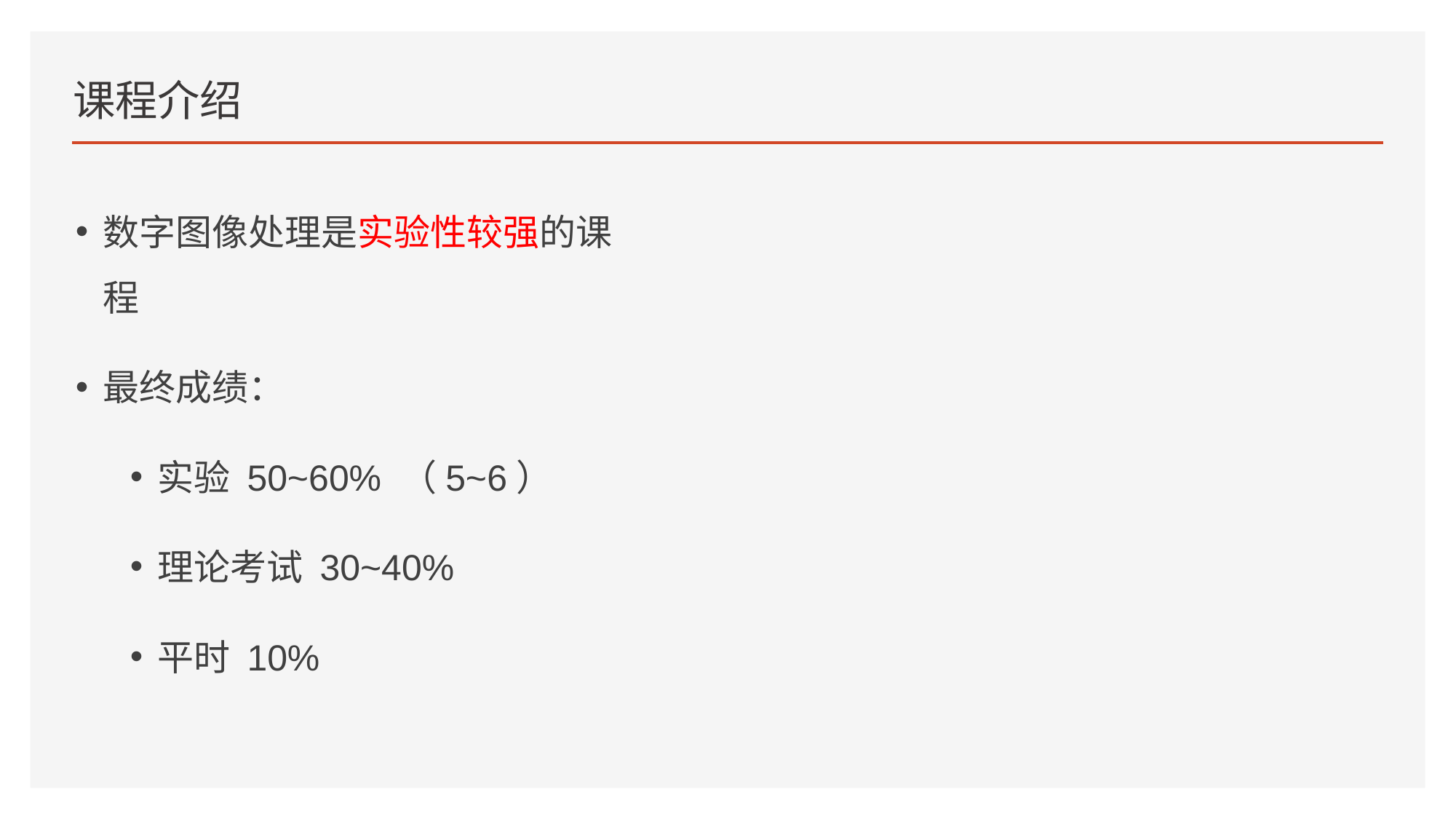

# 课程介绍
数字图像处理是实验性较强的课程
最终成绩：
实验 50~60% （5~6）
理论考试 30~40%
平时 10%